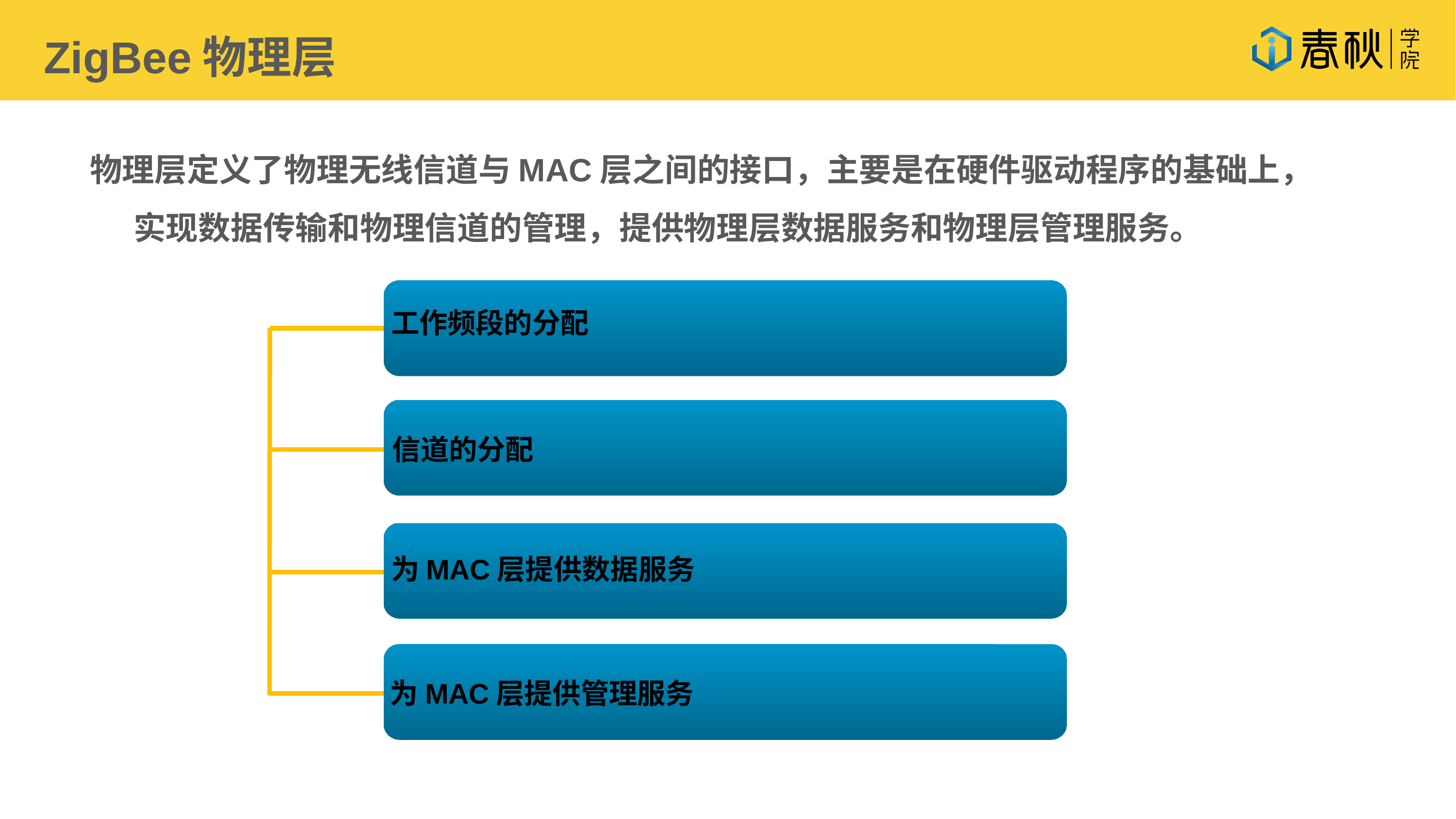

ZigBee物理层
物理层定义了物理无线信道与MAC层之间的接口，主要是在硬件驱动程序的基础上，实现数据传输和物理信道的管理，提供物理层数据服务和物理层管理服务。

工作频段的分配

信道的分配

为MAC层提供数据服务

为MAC层提供管理服务